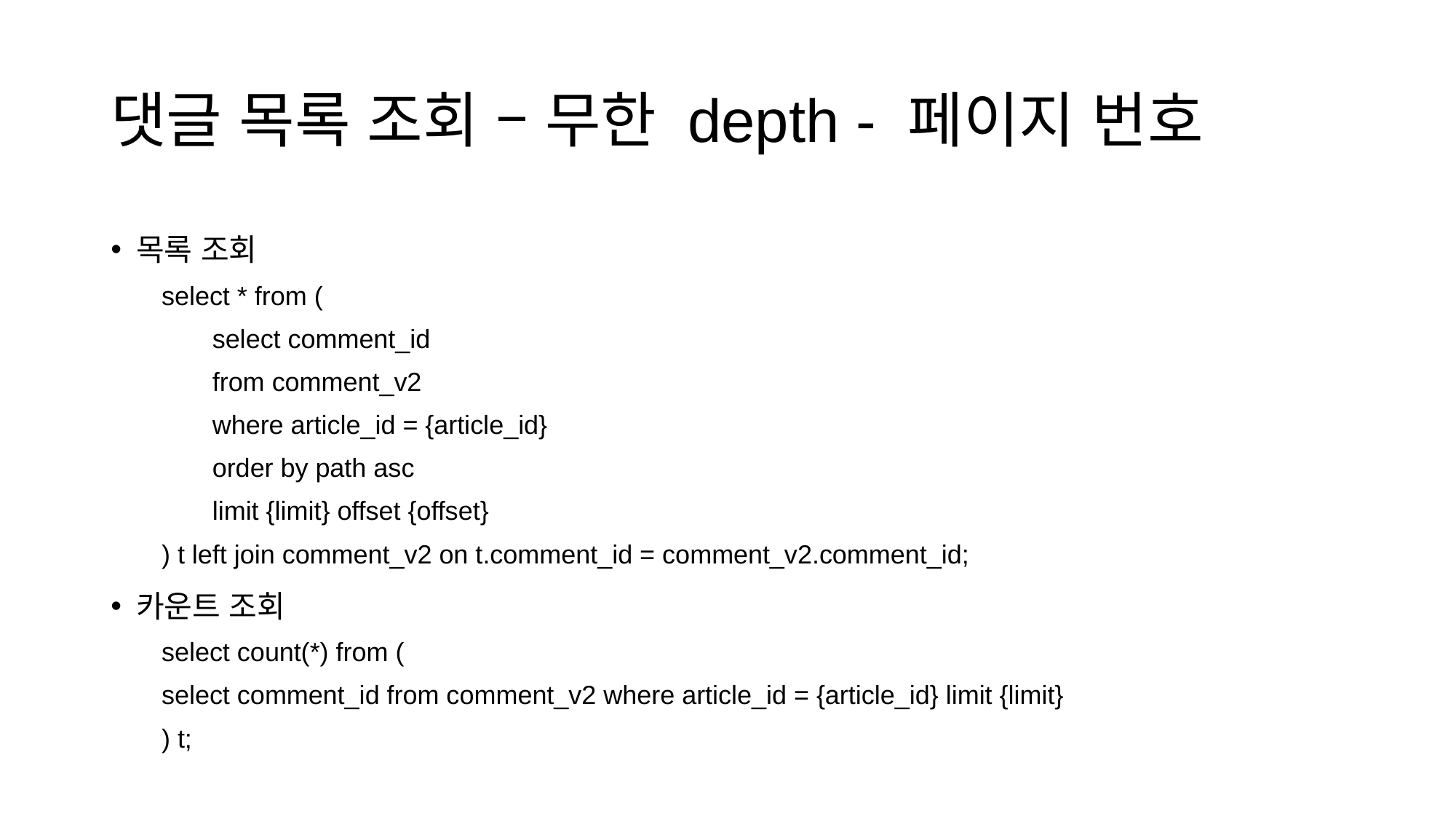

# 댓글 목록 조회 – 무한 depth - 페이지 번호
목록 조회
select * from (
select comment_id
from comment_v2
where article_id = {article_id}
order by path asc
limit {limit} offset {offset}
) t left join comment_v2 on t.comment_id = comment_v2.comment_id;
카운트 조회
select count(*) from (
	select comment_id from comment_v2 where article_id = {article_id} limit {limit}
) t;